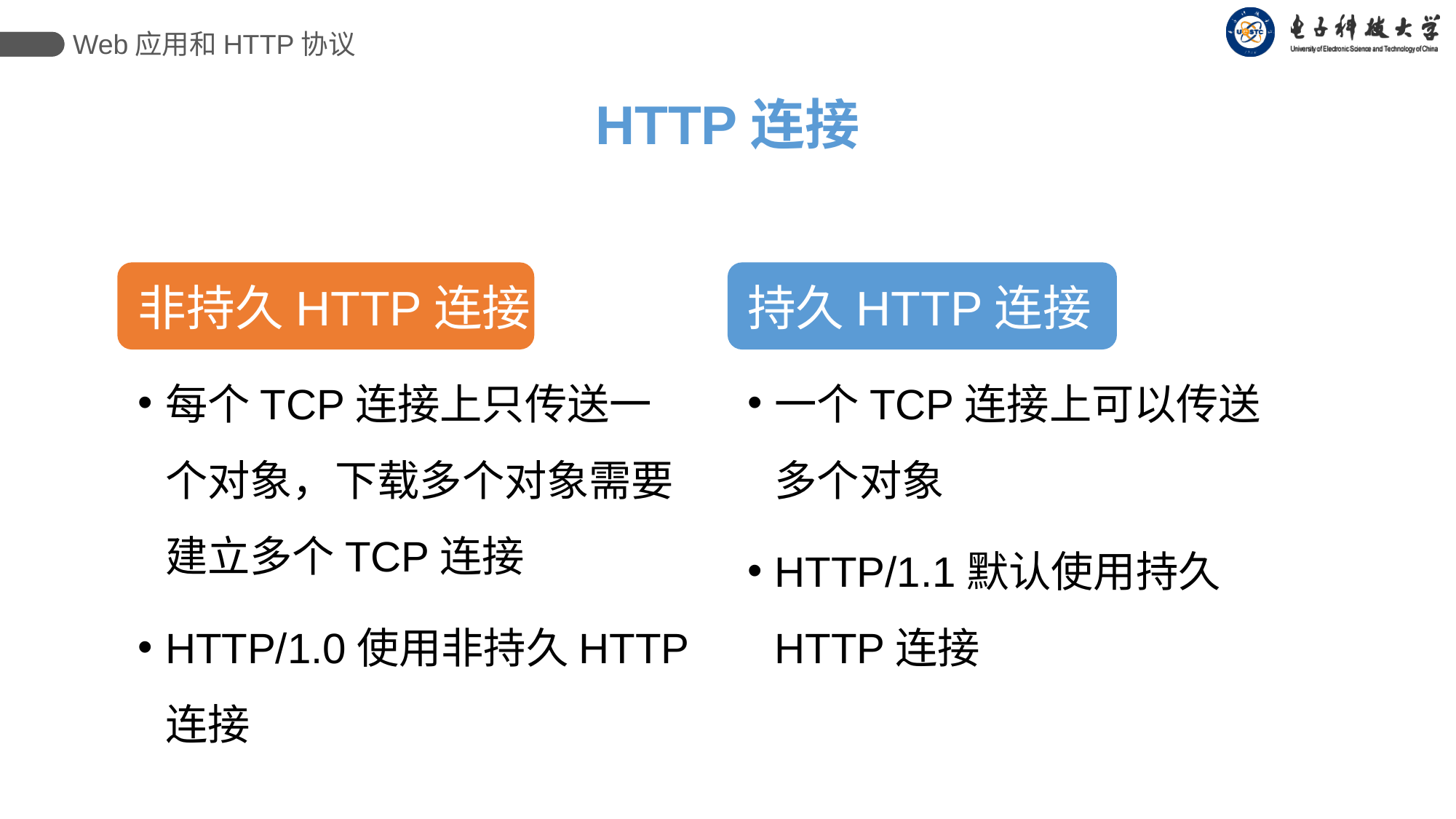

Web应用和HTTP协议

HTTP连接

非持久HTTP连接
每个TCP连接上只传送一个对象，下载多个对象需要建立多个TCP连接
HTTP/1.0使用非持久HTTP连接

持久HTTP连接
一个TCP连接上可以传送多个对象
HTTP/1.1默认使用持久HTTP连接